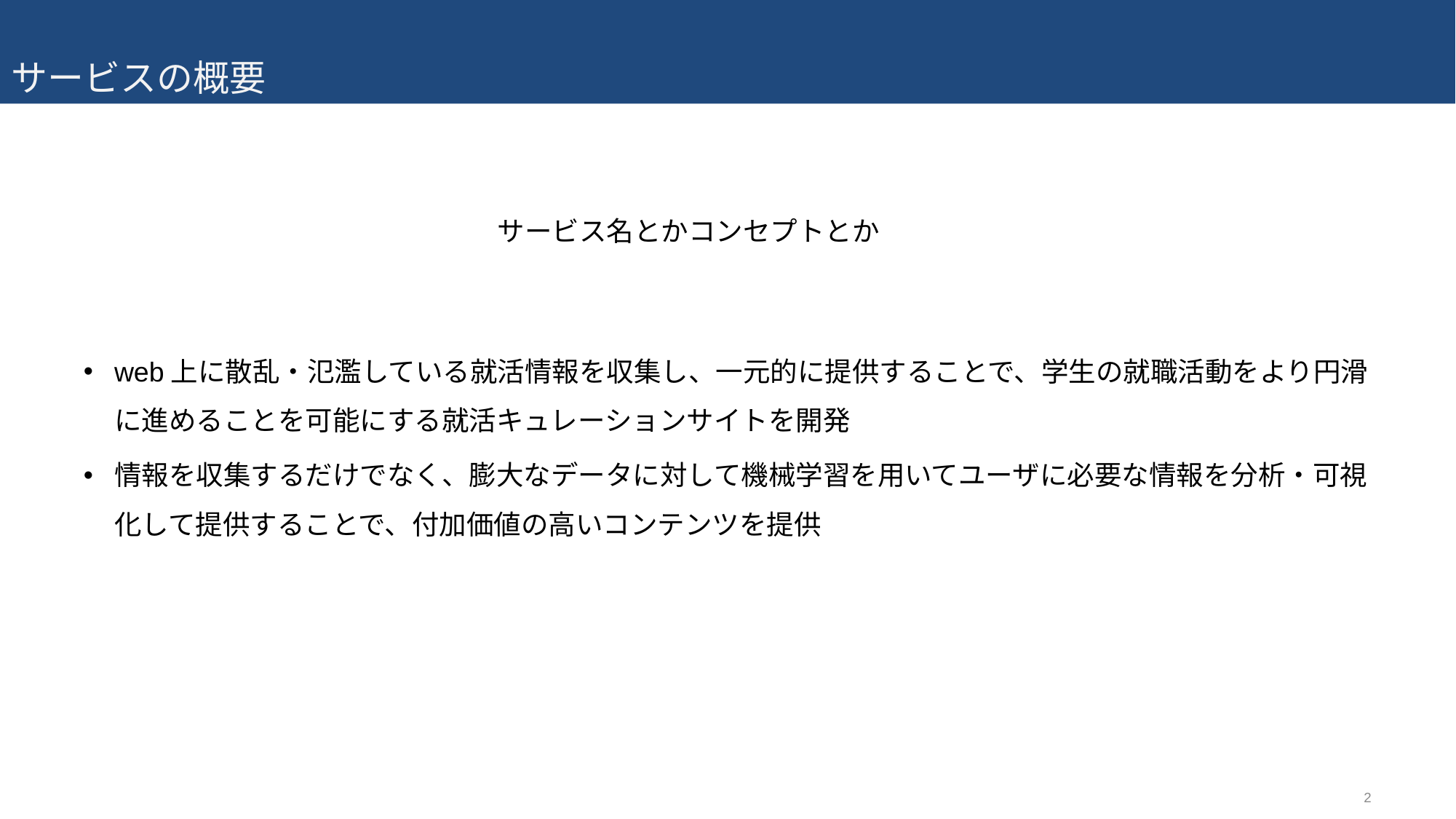

# サービスの概要
サービス名とかコンセプトとか
web上に散乱・氾濫している就活情報を収集し、一元的に提供することで、学生の就職活動をより円滑に進めることを可能にする就活キュレーションサイトを開発
情報を収集するだけでなく、膨大なデータに対して機械学習を用いてユーザに必要な情報を分析・可視化して提供することで、付加価値の高いコンテンツを提供
2